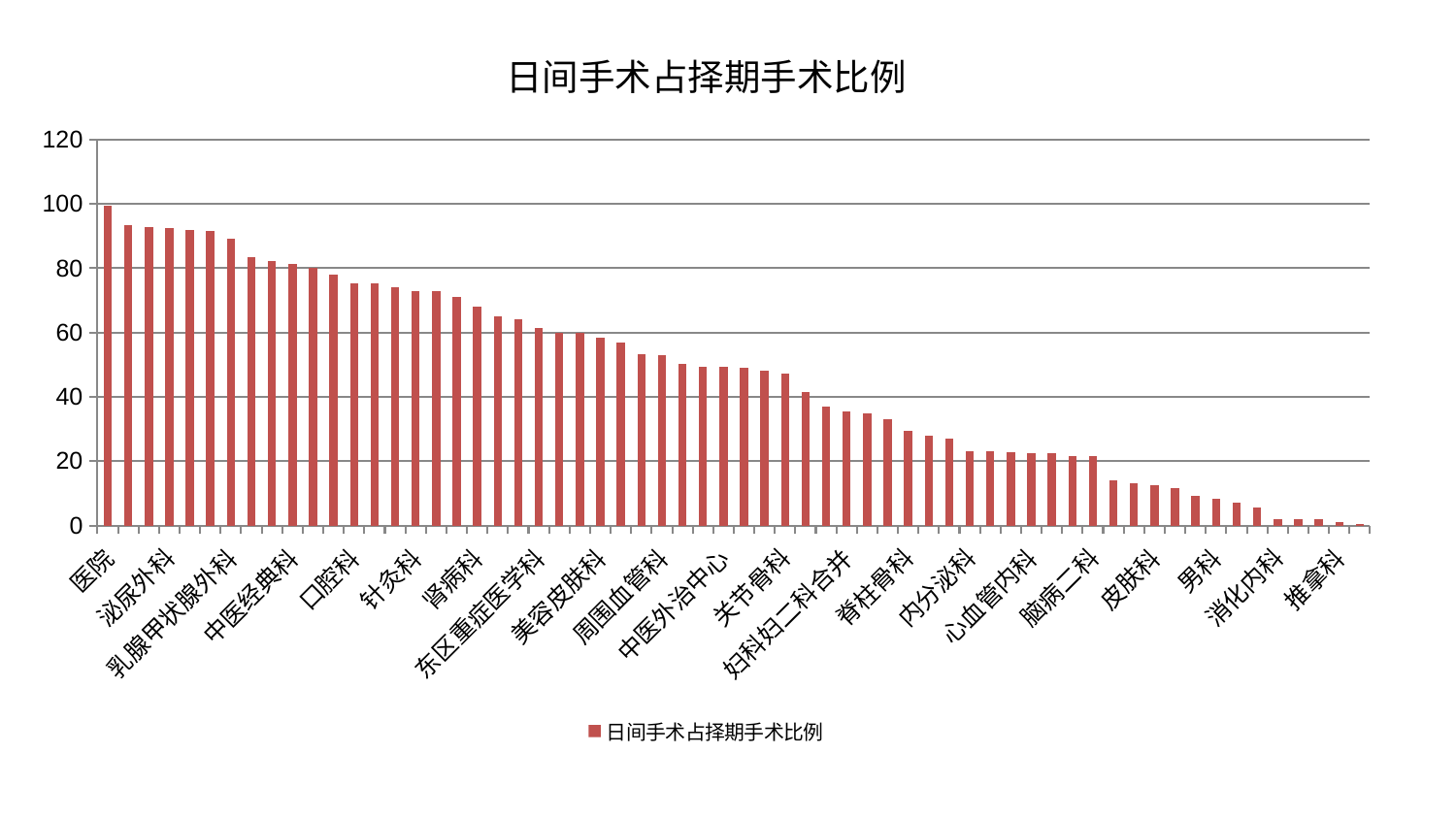

### Chart: 日间手术占择期手术比例

| Category | 日间手术占择期手术比例 |
|---|---|
| 医院 | 99.56553474812044 |
| 骨科 | 93.41944063816734 |
| 肿瘤内科 | 92.89618379789246 |
| 泌尿外科 | 92.56520378806023 |
| 神经内科 | 91.80850119553345 |
| 眼科 | 91.6563210453327 |
| 乳腺甲状腺外科 | 89.284586141552 |
| 风湿病科 | 83.43086664855406 |
| 妇科 | 82.32092806537577 |
| 中医经典科 | 81.45133474432373 |
| 运动损伤骨科 | 80.11126963596216 |
| 肛肠科 | 78.04547554670962 |
| 口腔科 | 75.34571382838855 |
| 心病三科 | 75.22153883133677 |
| 耳鼻喉科 | 74.17038634339852 |
| 针灸科 | 72.93696290001577 |
| 普通外科 | 72.7850461684354 |
| 重症医学科 | 70.95835286522625 |
| 肾病科 | 67.98994806090212 |
| 小儿推拿科 | 64.97316756645827 |
| 脑病一科 | 64.23183605010524 |
| 东区重症医学科 | 61.36121723149264 |
| 妇二科 | 59.8966820582207 |
| 显微骨科 | 59.81760358930548 |
| 美容皮肤科 | 58.37422560530226 |
| 血液科 | 56.75989854266976 |
| 康复科 | 53.14673761736388 |
| 周围血管科 | 52.990256883993304 |
| 老年医学科 | 50.25551912768999 |
| 脑病三科 | 49.37500692917456 |
| 中医外治中心 | 49.20408756347874 |
| 创伤骨科 | 49.042998105383504 |
| 心病二科 | 48.13227293536493 |
| 关节骨科 | 47.17529789240646 |
| 心病一科 | 41.50581589179196 |
| 综合内科 | 36.86890293037213 |
| 妇科妇二科合并 | 35.56424760967172 |
| 胸外科 | 34.91628284963928 |
| 小儿骨科 | 33.09396638531412 |
| 脊柱骨科 | 29.479869613604116 |
| 身心医学科 | 27.872540719692964 |
| 呼吸内科 | 26.915180728532405 |
| 内分泌科 | 23.23534627485415 |
| 神经外科 | 23.16449901444846 |
| 脾胃病科 | 22.792910090878337 |
| 心血管内科 | 22.609032771823156 |
| 微创骨科 | 22.40170415153948 |
| 心病四科 | 21.537804349939726 |
| 脑病二科 | 21.515178559794034 |
| 治未病中心 | 14.137881888977466 |
| 脾胃科消化科合并 | 13.22194198404909 |
| 皮肤科 | 12.53700220906988 |
| 产科 | 11.500581047882674 |
| 肾脏内科 | 9.290451189201555 |
| 男科 | 8.435926965043873 |
| 西区重症医学科 | 7.1688193216182805 |
| 东区肾病科 | 5.556872268579749 |
| 消化内科 | 2.050936159218808 |
| 儿科 | 1.9716423038906195 |
| 肝胆外科 | 1.881792174719954 |
| 推拿科 | 1.1314550285775882 |
| 肝病科 | 0.48631004124422006 |
226